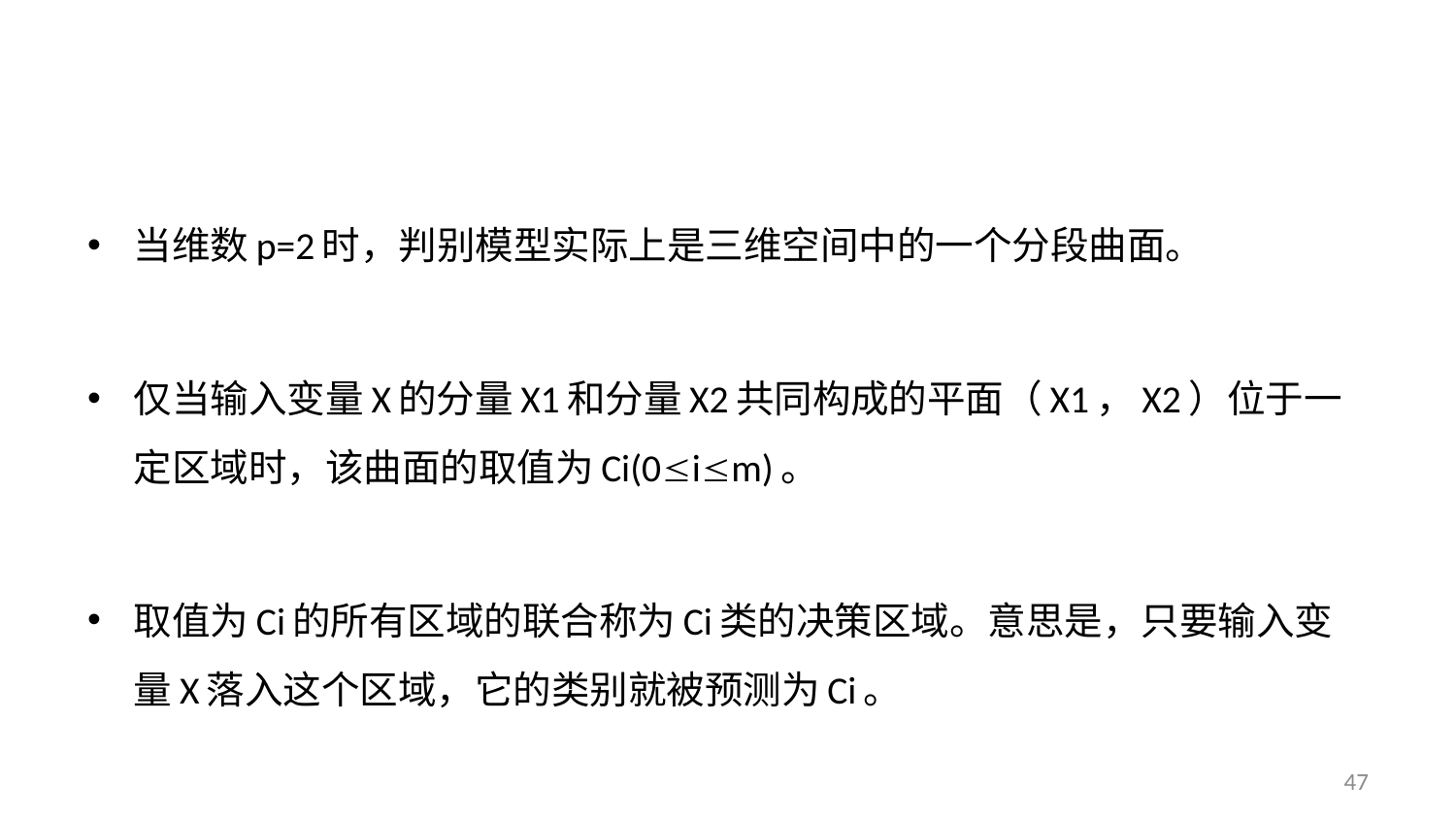

#
当维数p=2时，判别模型实际上是三维空间中的一个分段曲面。

仅当输入变量X的分量X1和分量X2共同构成的平面（X1，X2）位于一定区域时，该曲面的取值为Ci(0≤i≤m)。

取值为Ci的所有区域的联合称为Ci类的决策区域。意思是，只要输入变量X落入这个区域，它的类别就被预测为Ci。
47